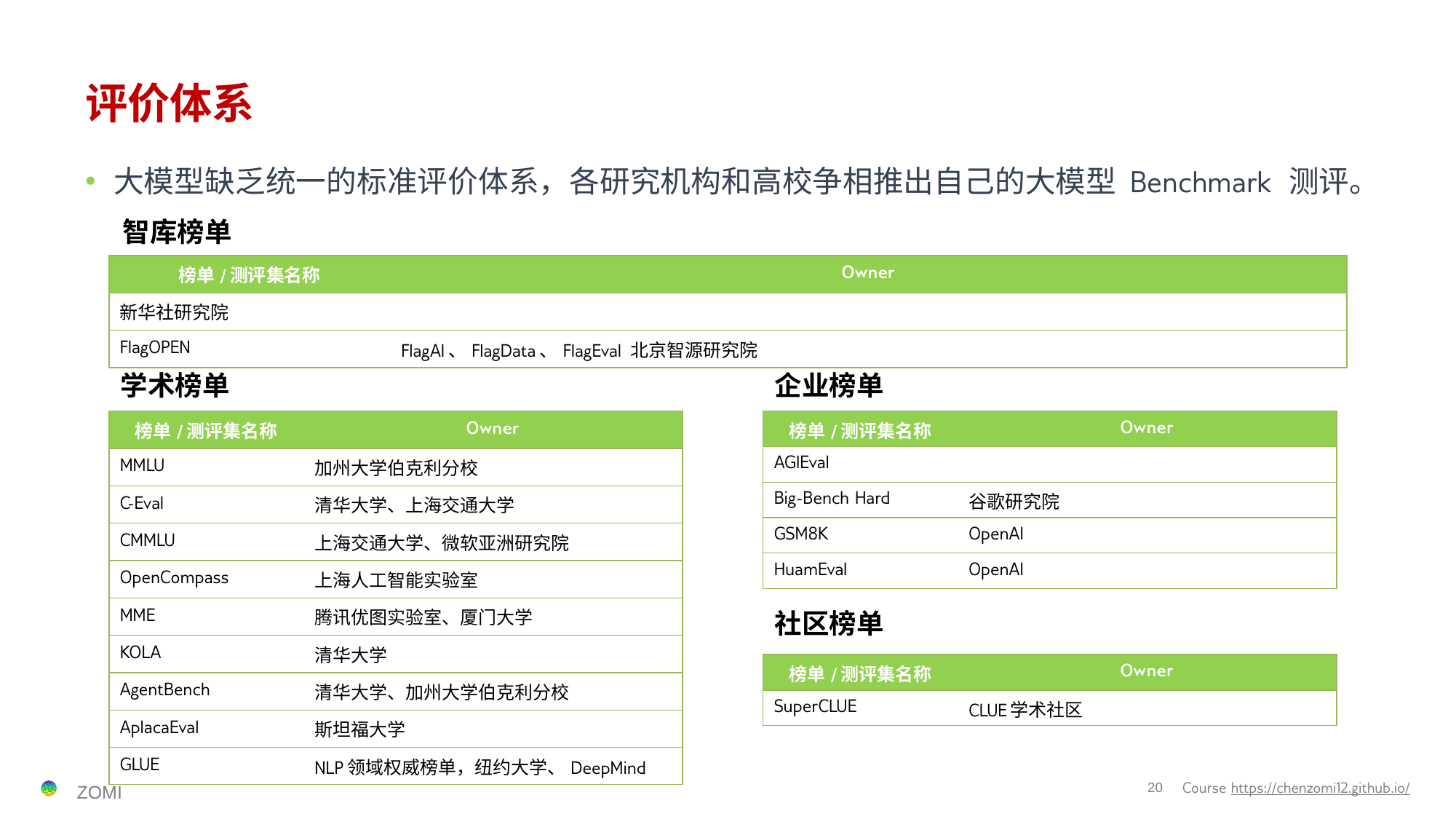

# 评价体系
大模型缺乏统一的标准评价体系，各研究机构和高校争相推出自己的大模型 Benchmark 测评。
智库榜单
| 榜单/测评集名称 | Owner |
| --- | --- |
| 新华社研究院 |  |
| FlagOPEN | FlagAI、FlagData、FlagEval 北京智源研究院 |
学术榜单
企业榜单
| 榜单/测评集名称 | Owner |
| --- | --- |
| MMLU | 加州大学伯克利分校 |
| C-Eval | 清华大学、上海交通大学 |
| CMMLU | 上海交通大学、微软亚洲研究院 |
| OpenCompass | 上海人工智能实验室 |
| MME | 腾讯优图实验室、厦门大学 |
| KOLA | 清华大学 |
| AgentBench | 清华大学、加州大学伯克利分校 |
| AplacaEval | 斯坦福大学 |
| GLUE | NLP领域权威榜单，纽约大学、DeepMind |
| 榜单/测评集名称 | Owner |
| --- | --- |
| AGIEval |  |
| Big-Bench Hard | 谷歌研究院 |
| GSM8K | OpenAI |
| HuamEval | OpenAI |
社区榜单
| 榜单/测评集名称 | Owner |
| --- | --- |
| SuperCLUE | CLUE学术社区 |